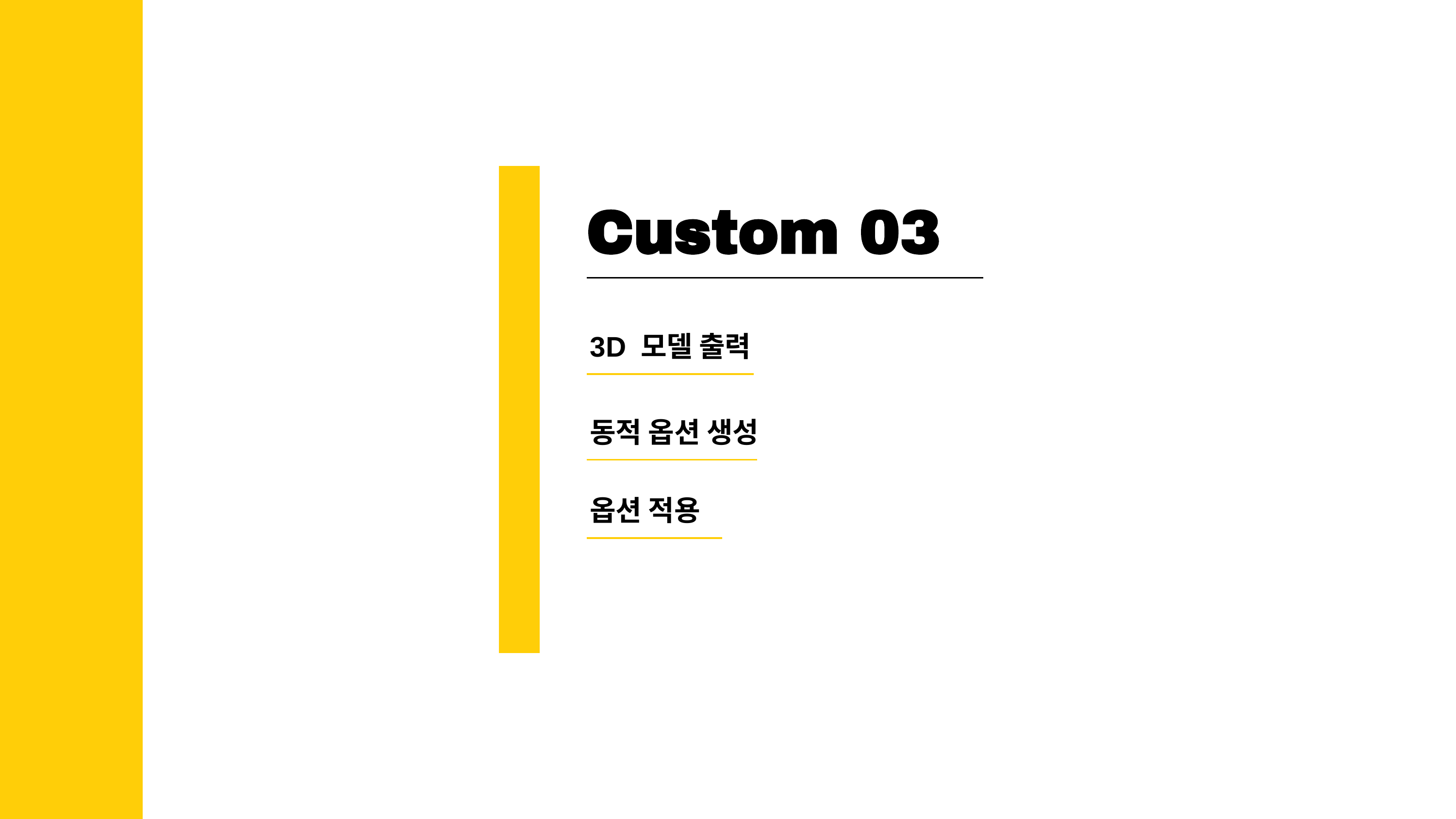

Custom 03
3D 모델 출력

동적 옵션 생성
옵션 적용